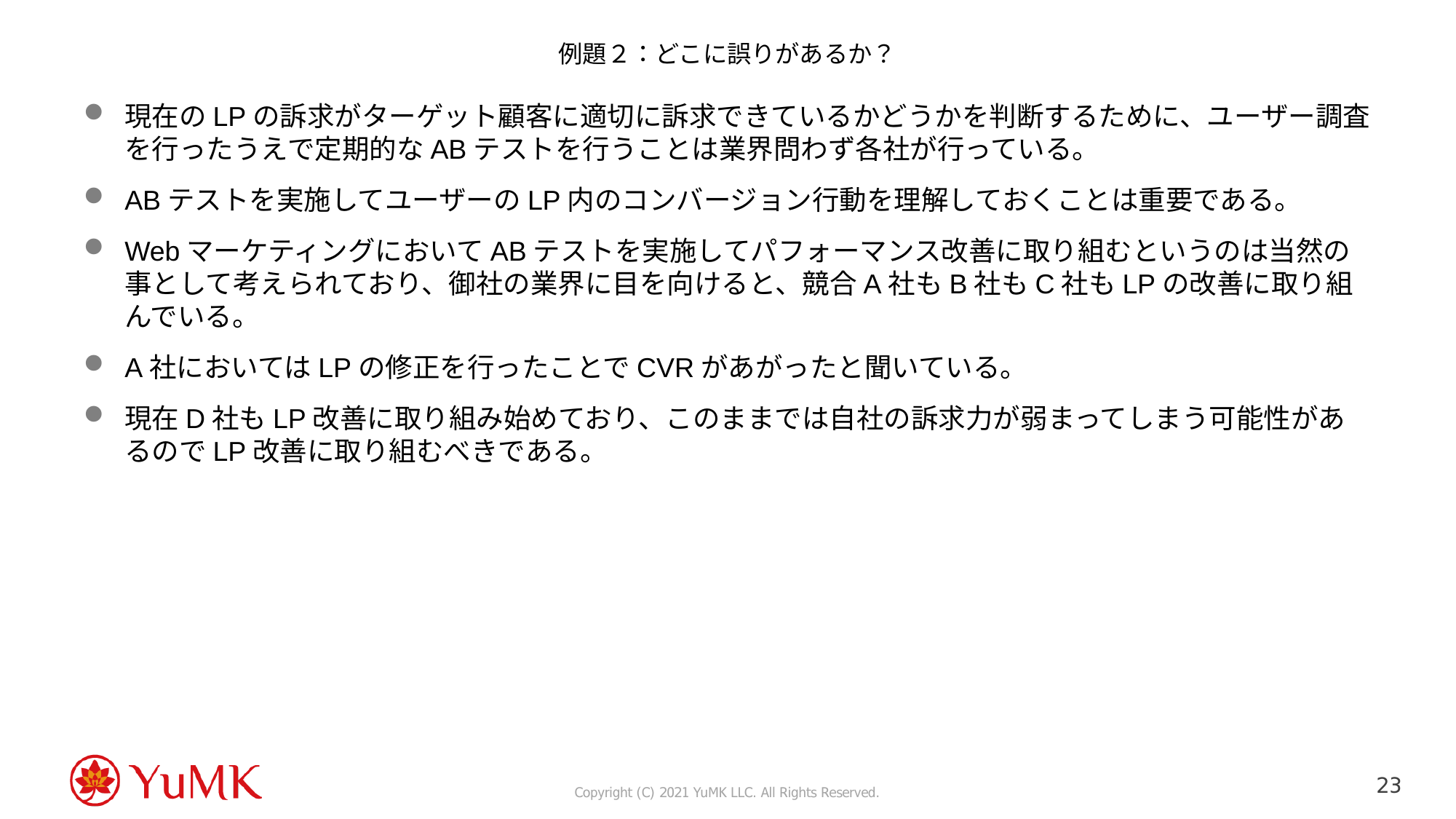

# 例題２：どこに誤りがあるか？
現在のLPの訴求がターゲット顧客に適切に訴求できているかどうかを判断するために、ユーザー調査を行ったうえで定期的なABテストを行うことは業界問わず各社が行っている。
ABテストを実施してユーザーのLP内のコンバージョン行動を理解しておくことは重要である。
WebマーケティングにおいてABテストを実施してパフォーマンス改善に取り組むというのは当然の事として考えられており、御社の業界に目を向けると、競合A社もB社もC社もLPの改善に取り組んでいる。
A社においてはLPの修正を行ったことでCVRがあがったと聞いている。
現在D社もLP改善に取り組み始めており、このままでは自社の訴求力が弱まってしまう可能性があるのでLP改善に取り組むべきである。
23